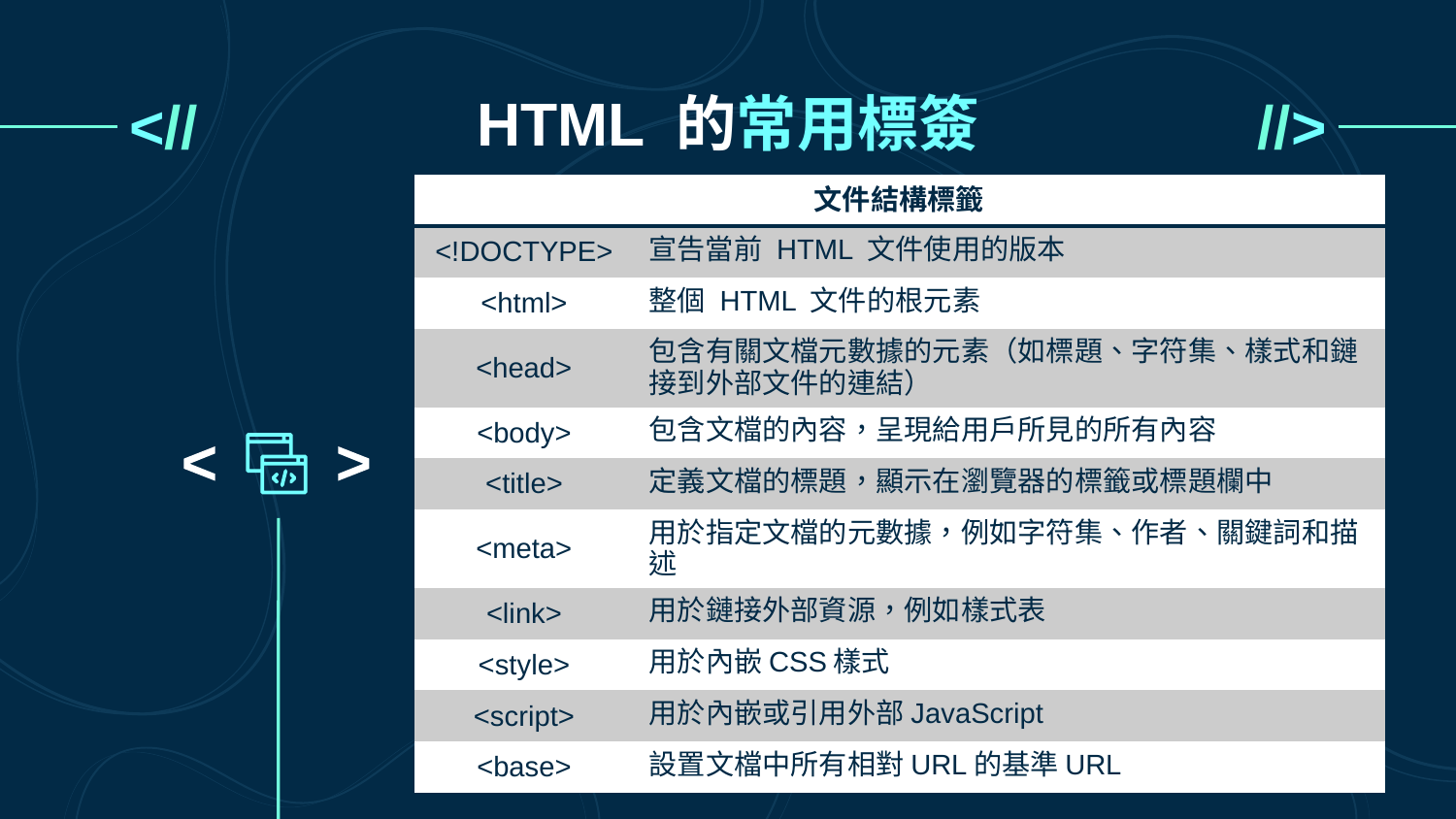

# HTML 的常用標簽
<//
//>
| 文件結構標籤 |  |
| --- | --- |
| <!DOCTYPE> | 宣告當前 HTML 文件使用的版本 |
| <html> | 整個 HTML 文件的根元素 |
| <head> | 包含有關文檔元數據的元素（如標題、字符集、樣式和鏈接到外部文件的連結） |
| <body> | 包含文檔的內容，呈現給用戶所見的所有內容 |
| <title> | 定義文檔的標題，顯示在瀏覽器的標籤或標題欄中 |
| <meta> | 用於指定文檔的元數據，例如字符集、作者、關鍵詞和描述 |
| <link> | 用於鏈接外部資源，例如樣式表 |
| <style> | 用於內嵌CSS樣式 |
| <script> | 用於內嵌或引用外部JavaScript |
| <base> | 設置文檔中所有相對URL的基準URL |

<
<